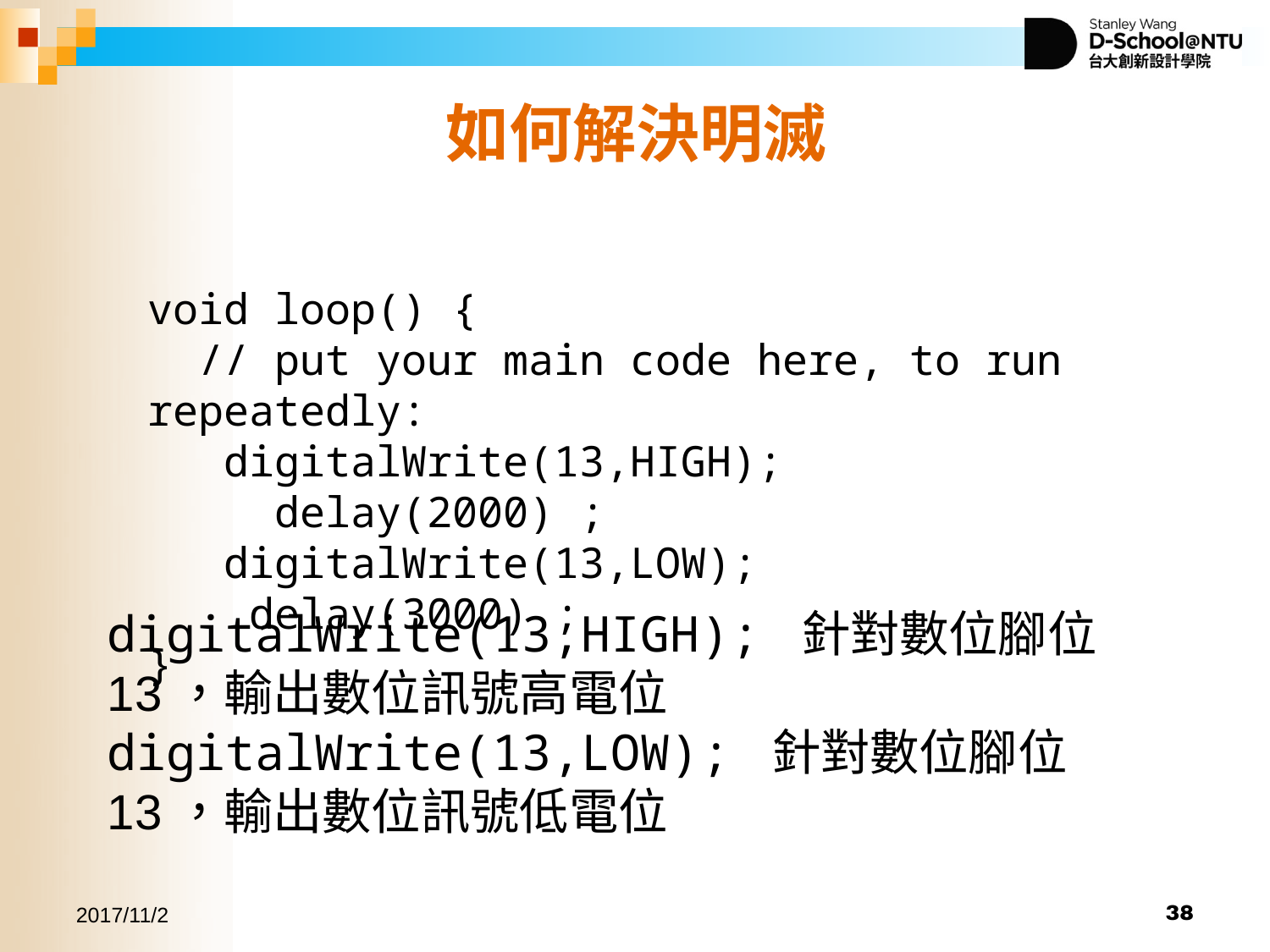

如何解決明滅
void loop() {
  // put your main code here, to run repeatedly:
   digitalWrite(13,HIGH);
     delay(2000) ;
   digitalWrite(13,LOW);
    delay(3000) ;
}
digitalWrite(13,HIGH); 針對數位腳位13，輸出數位訊號高電位
digitalWrite(13,LOW); 針對數位腳位13，輸出數位訊號低電位

2017/11/2
38